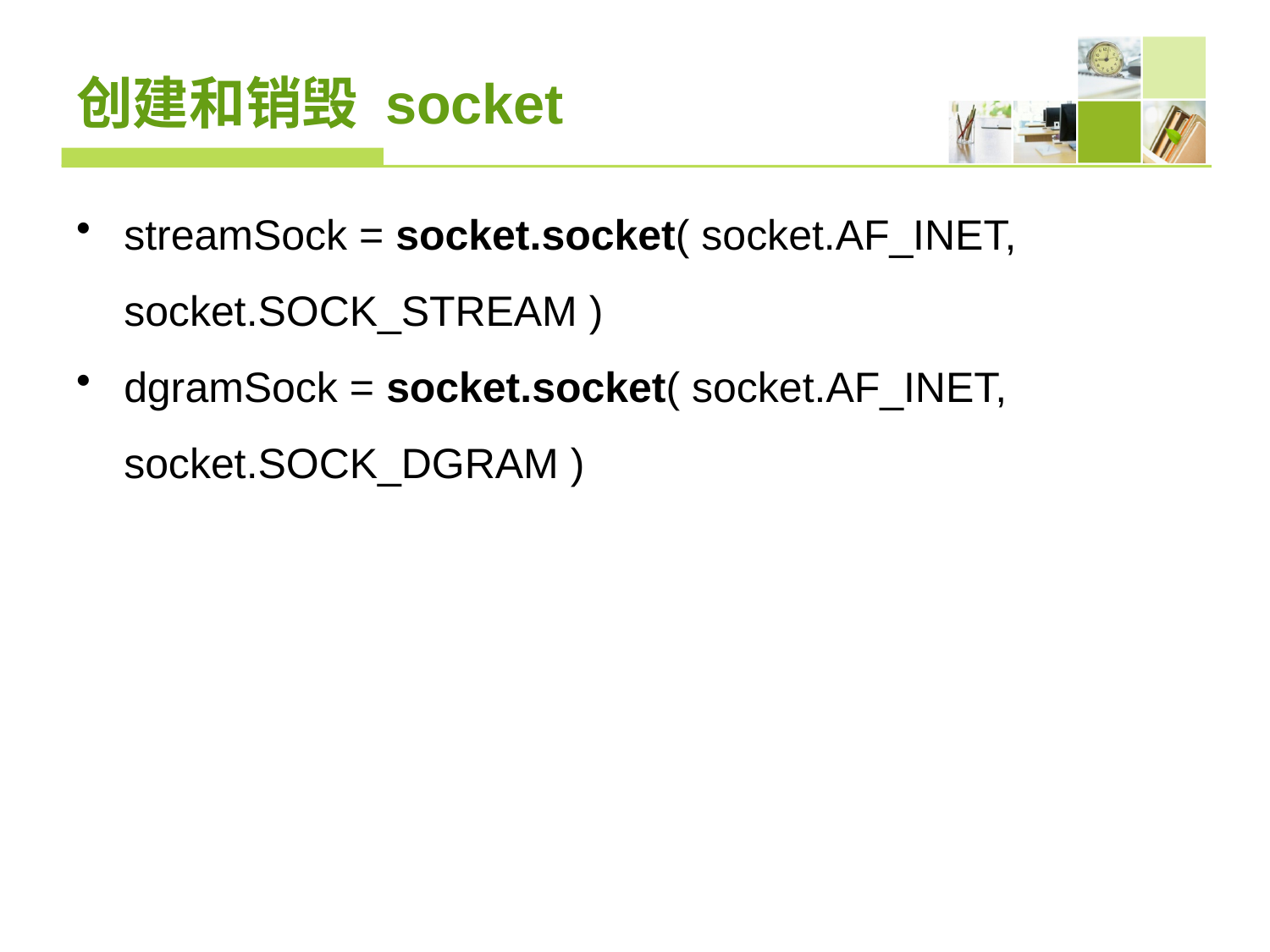

# 创建和销毁 socket
streamSock = socket.socket( socket.AF_INET, socket.SOCK_STREAM )
dgramSock = socket.socket( socket.AF_INET, socket.SOCK_DGRAM )